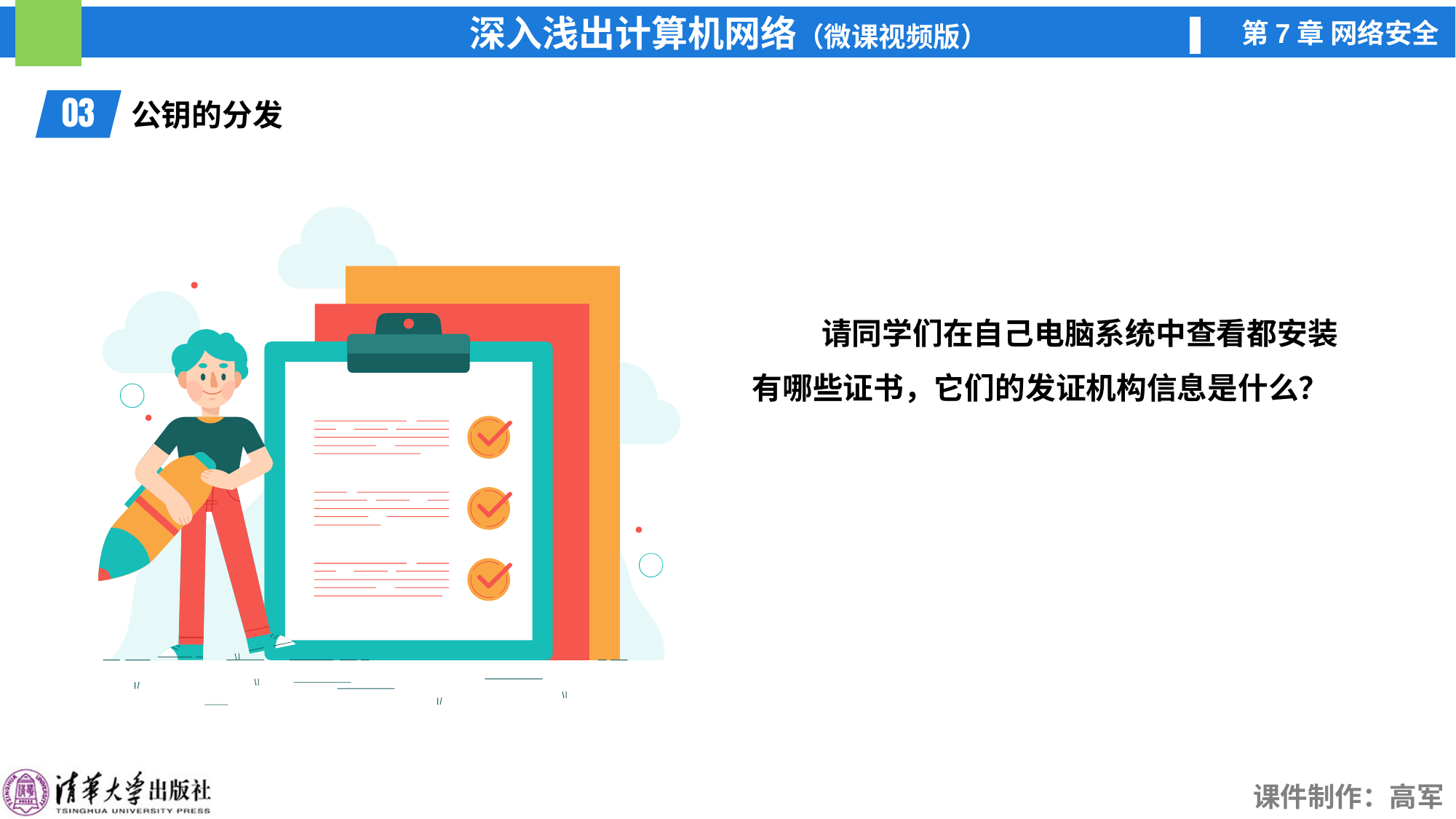

03
公钥的分发

         请同学们在自己电脑系统中查看都安装有哪些证书，它们的发证机构信息是什么？